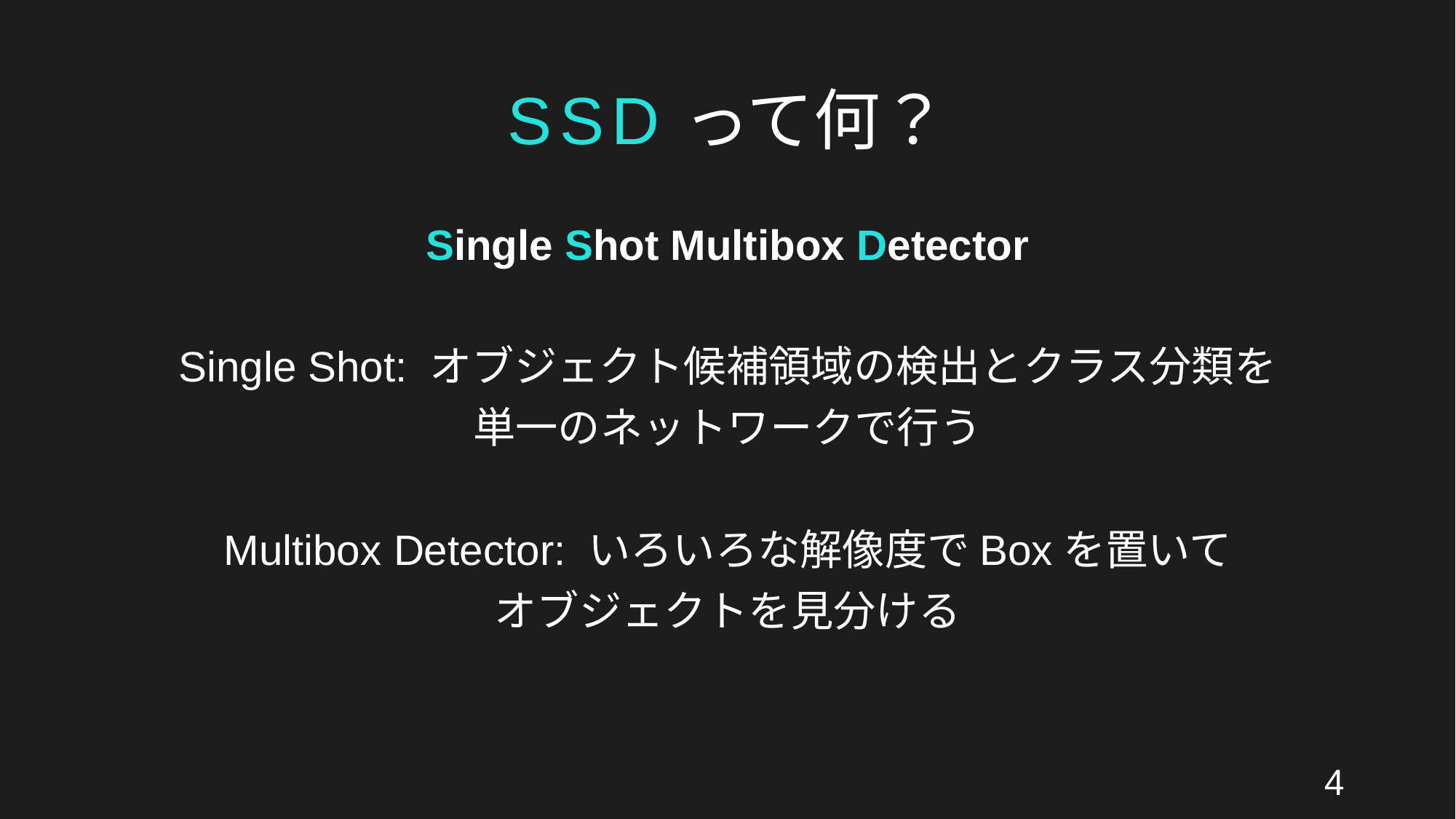

# SSDって何？
Single Shot Multibox Detector

Single Shot: オブジェクト候補領域の検出とクラス分類を
単一のネットワークで行う

Multibox Detector: いろいろな解像度でBoxを置いて
オブジェクトを見分ける

4